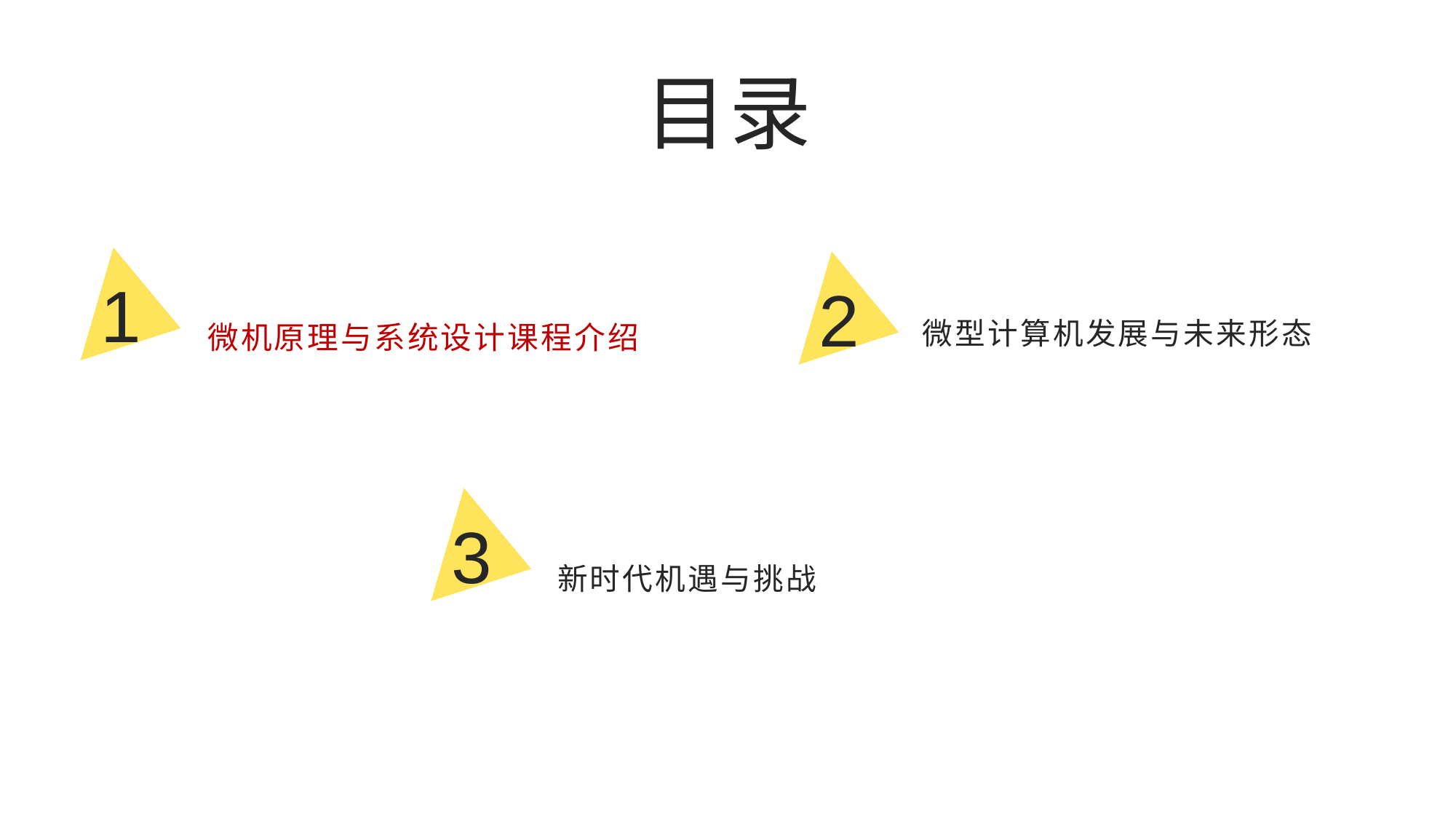

目录
1

微机原理与系统设计课程介绍
2

微型计算机发展与未来形态
3

新时代机遇与挑战